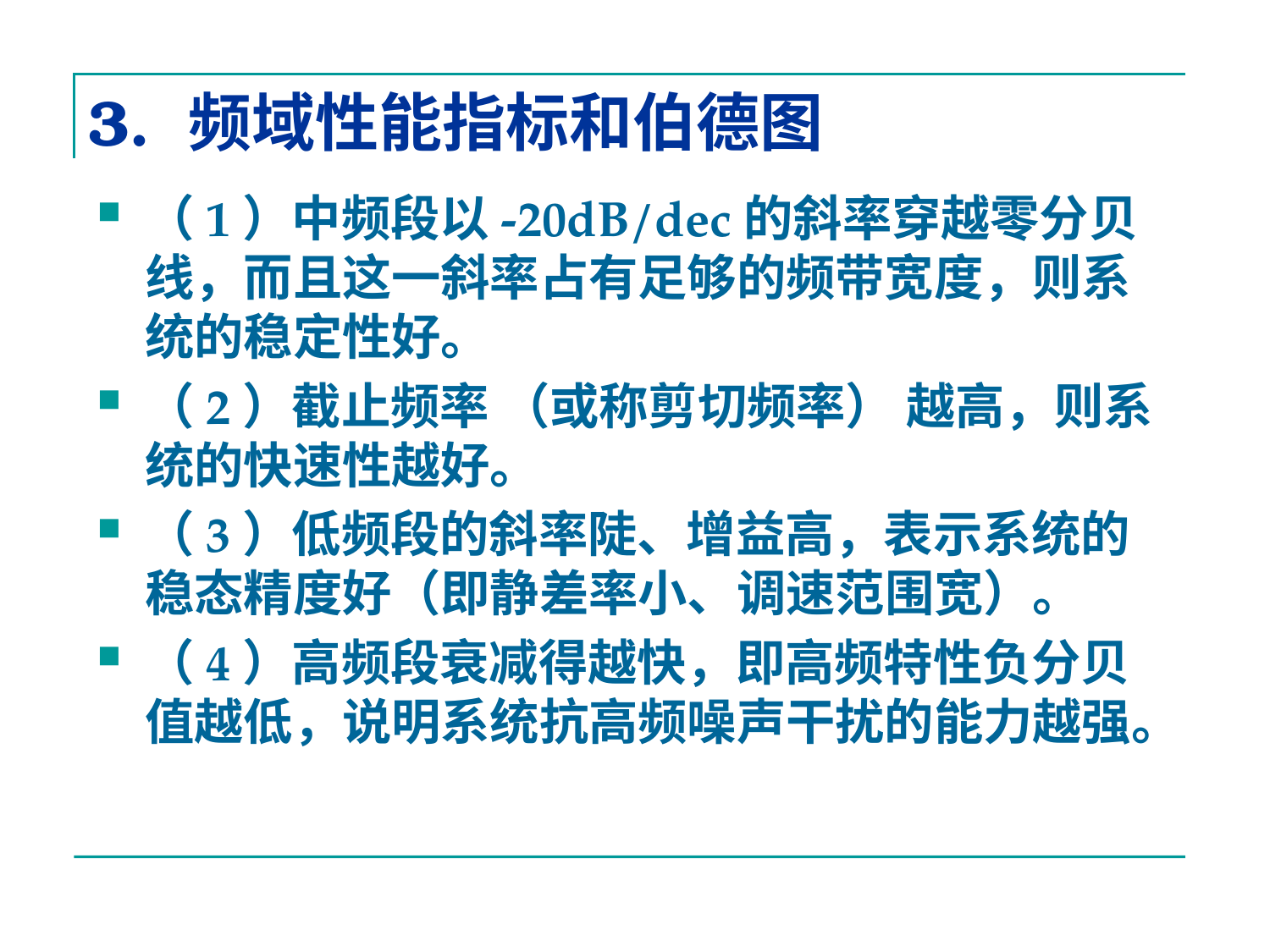

# 3. 频域性能指标和伯德图
（1）中频段以-20dB/dec的斜率穿越零分贝线，而且这一斜率占有足够的频带宽度，则系统的稳定性好。
（2）截止频率 （或称剪切频率） 越高，则系统的快速性越好。
（3）低频段的斜率陡、增益高，表示系统的稳态精度好（即静差率小、调速范围宽）。
（4）高频段衰减得越快，即高频特性负分贝值越低，说明系统抗高频噪声干扰的能力越强。